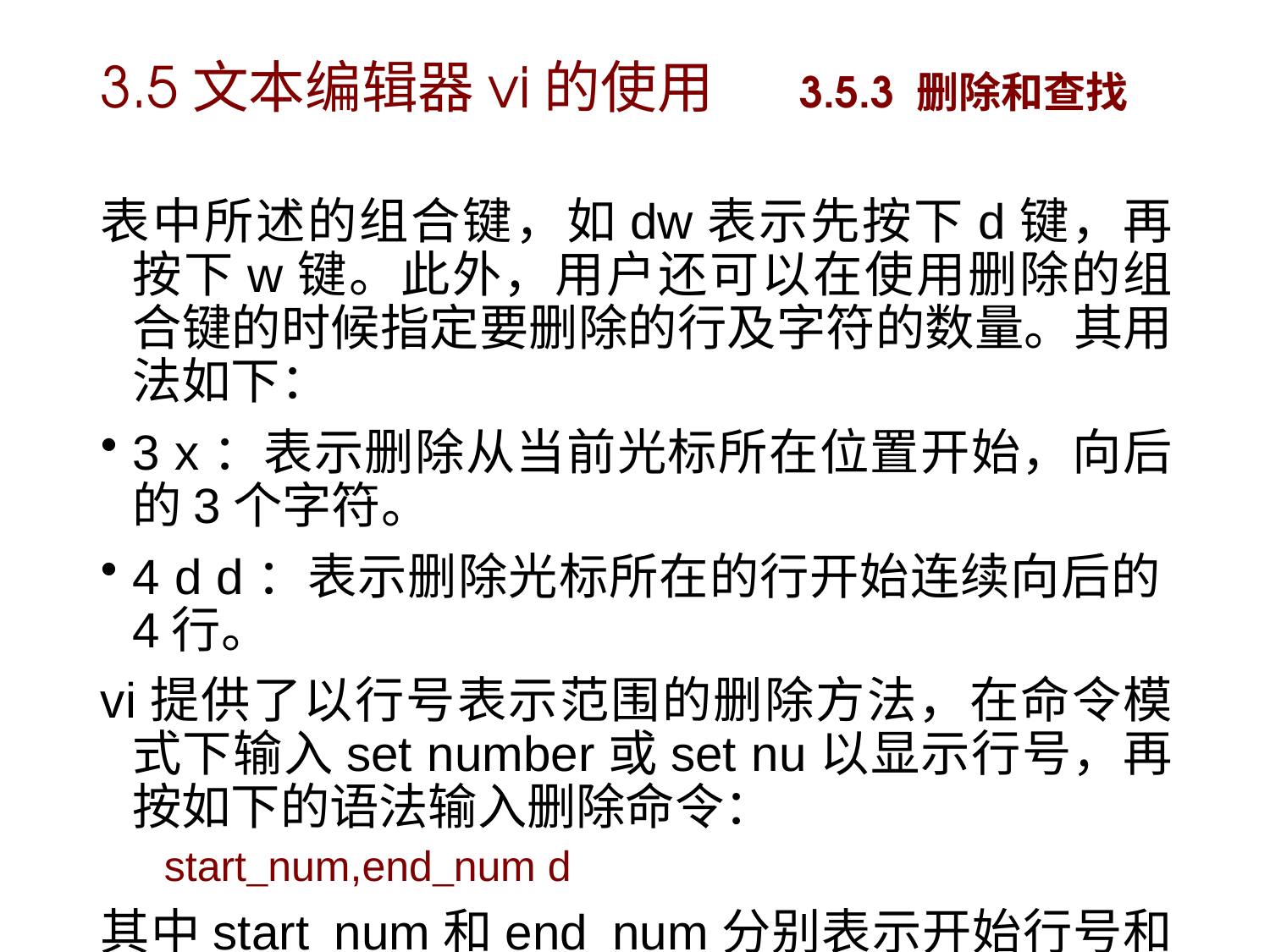

# 3.5文本编辑器vi的使用	    3.5.3 删除和查找
表中所述的组合键，如dw表示先按下d键，再按下w键。此外，用户还可以在使用删除的组合键的时候指定要删除的行及字符的数量。其用法如下：
3 x：表示删除从当前光标所在位置开始，向后的3个字符。
4 d d：表示删除光标所在的行开始连续向后的4行。
vi提供了以行号表示范围的删除方法，在命令模式下输入set number或set nu以显示行号，再按如下的语法输入删除命令：
start_num,end_num d
其中start_num和end_num分别表示开始行号和结束行号，以start_num开始和end_num结束的行都将被删除。
例如，要删除第2行到第5行的内容，可以使用：
:2,5 d<Enter>
命令输入结束后，vi会在状态行中显示被删除的行数。